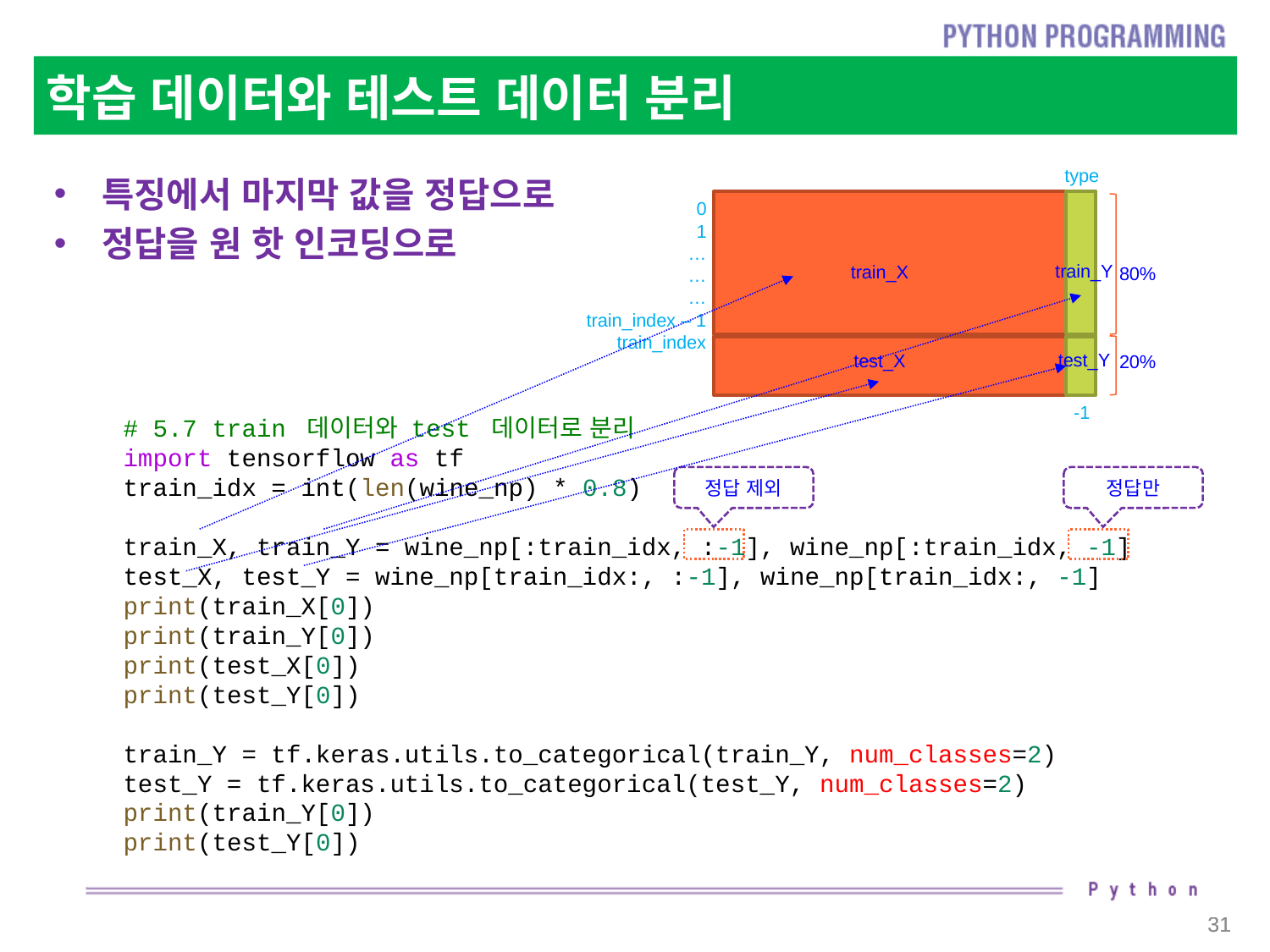

# 학습 데이터와 테스트 데이터 분리
type
특징에서 마지막 값을 정답으로
정답을 원 핫 인코딩으로
0
1
…
…
…
train_index – 1
train_index

train_Y

test_Y
train_X

test_X
80%

20%

-1
# 5.7 train 데이터와 test 데이터로 분리
import tensorflow as tf
train_idx = int(len(wine_np) * 0.8)
train_X, train_Y = wine_np[:train_idx, :-1], wine_np[:train_idx, -1]
test_X, test_Y = wine_np[train_idx:, :-1], wine_np[train_idx:, -1]
print(train_X[0])
print(train_Y[0])
print(test_X[0])
print(test_Y[0])
train_Y = tf.keras.utils.to_categorical(train_Y, num_classes=2)
test_Y = tf.keras.utils.to_categorical(test_Y, num_classes=2)
print(train_Y[0])
print(test_Y[0])
정답 제외
정답만

31